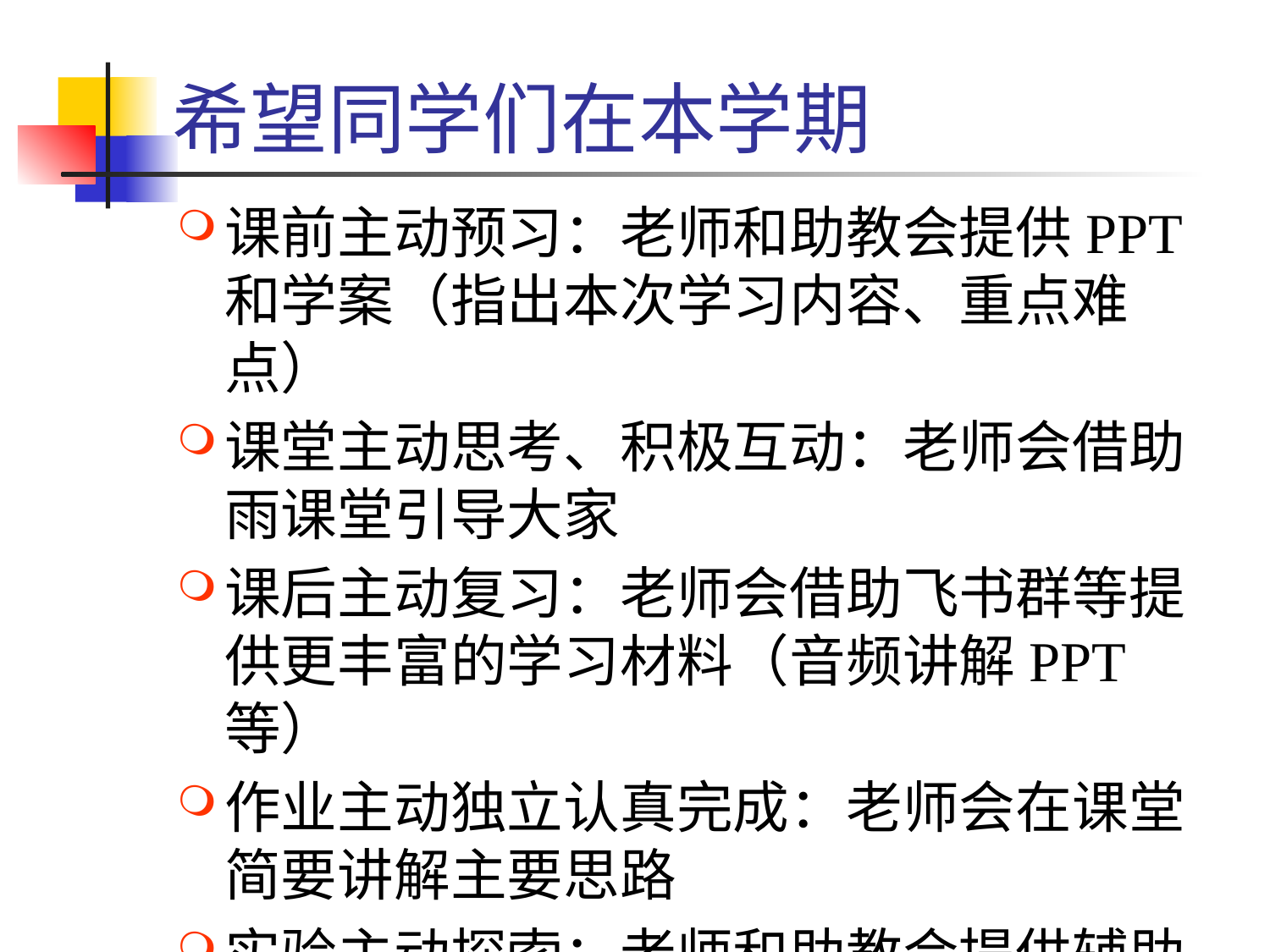

# 希望同学们在本学期
课前主动预习：老师和助教会提供PPT和学案（指出本次学习内容、重点难点）
课堂主动思考、积极互动：老师会借助雨课堂引导大家
课后主动复习：老师会借助飞书群等提供更丰富的学习材料（音频讲解PPT等）
作业主动独立认真完成：老师会在课堂简要讲解主要思路
实验主动探索：老师和助教会提供辅助（实验教学指导书、辅助工具）